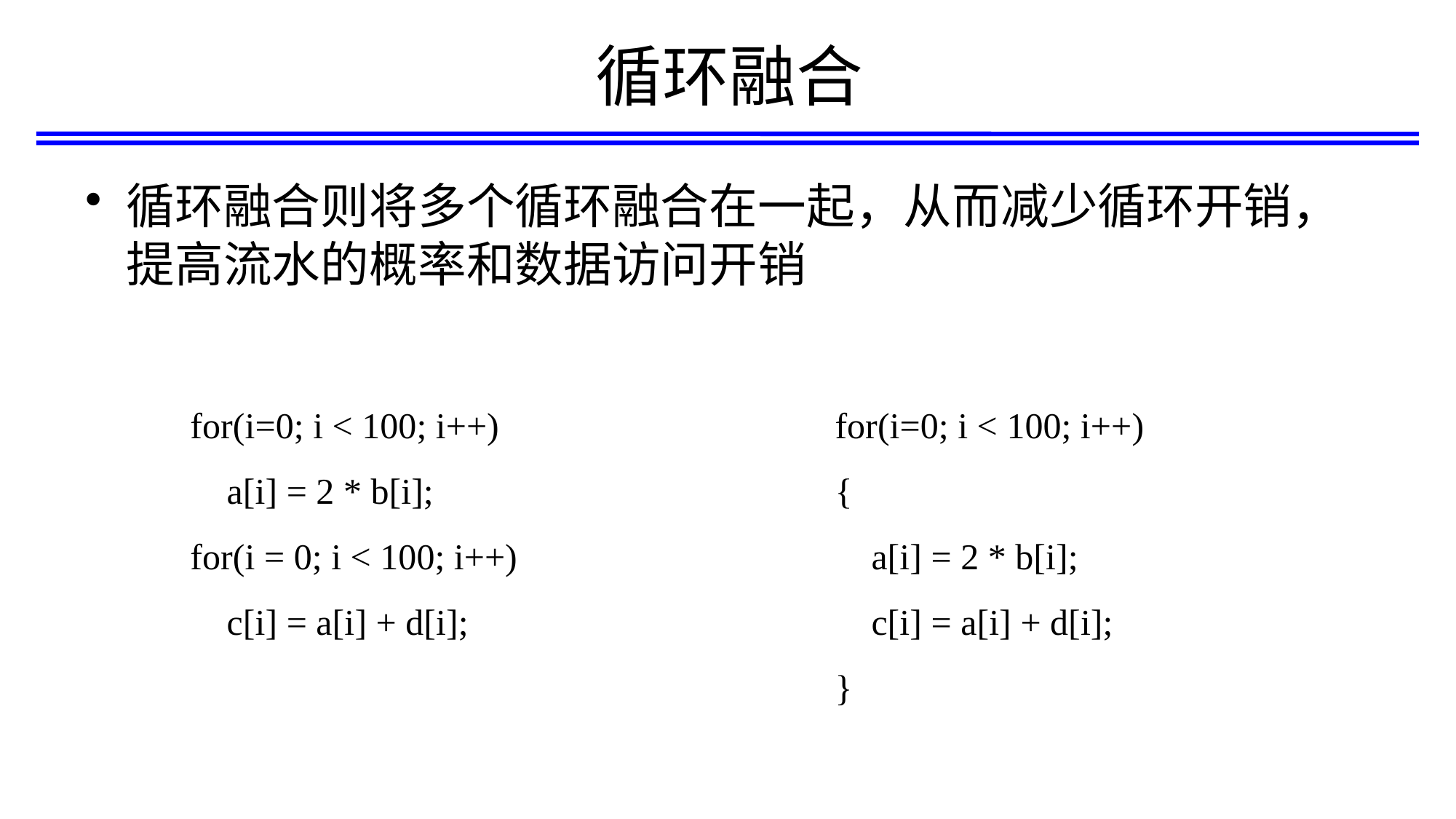

# 循环融合
循环融合则将多个循环融合在一起，从而减少循环开销，提高流水的概率和数据访问开销
for(i=0; i < 100; i++)
    a[i] = 2 * b[i];
for(i = 0; i < 100; i++)
    c[i] = a[i] + d[i];
for(i=0; i < 100; i++)
{
    a[i] = 2 * b[i];
    c[i] = a[i] + d[i];
}